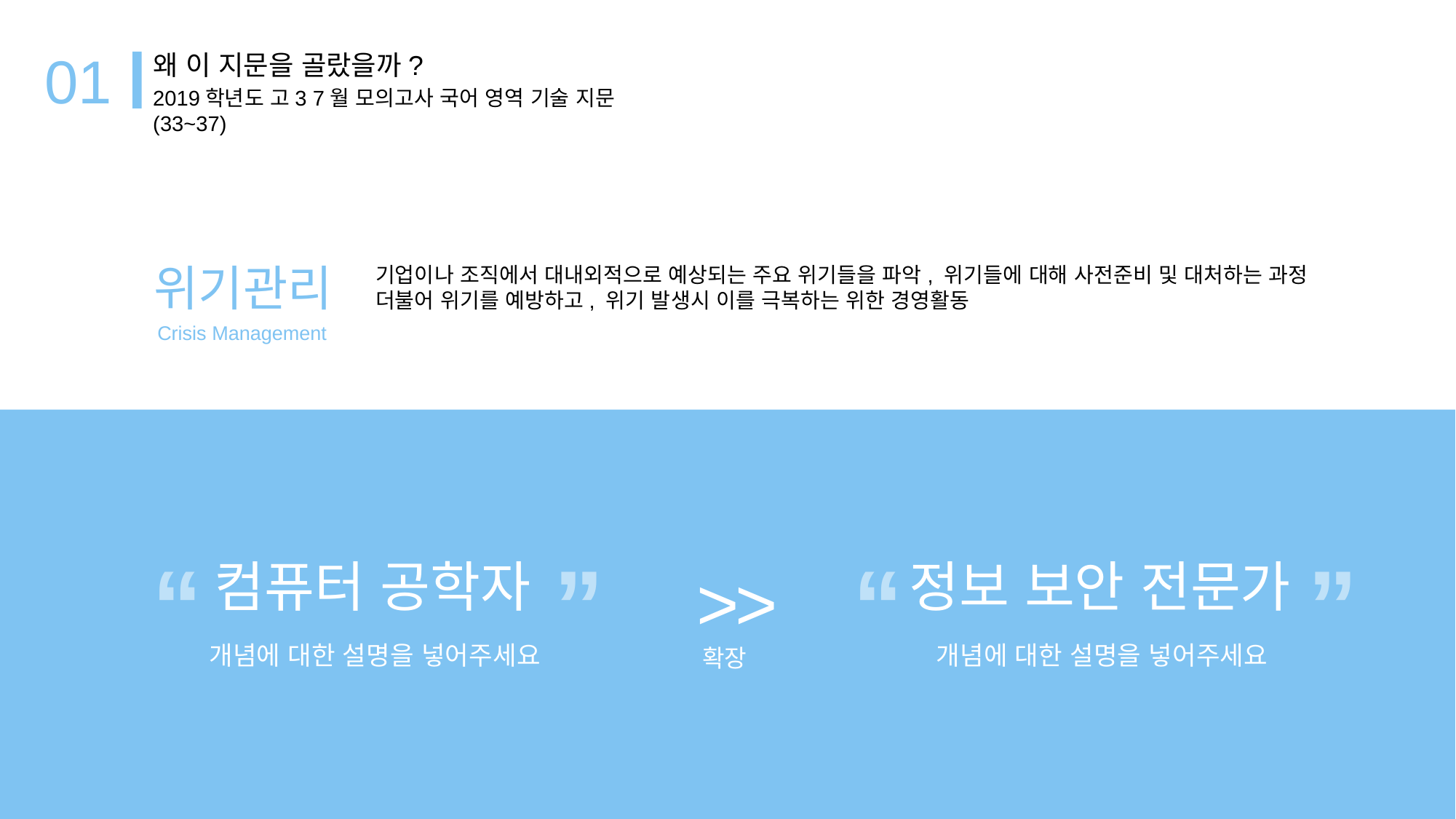

01
왜 이 지문을 골랐을까?

2019학년도 고3 7월 모의고사 국어 영역 기술 지문 (33~37)
위기관리
기업이나 조직에서 대내외적으로 예상되는 주요 위기들을 파악, 위기들에 대해 사전준비 및 대처하는 과정
더불어 위기를 예방하고, 위기 발생시 이를 극복하는 위한 경영활동
Crisis Management

“
”
컴퓨터 공학자
“
”
정보 보안 전문가
>>
개념에 대한 설명을 넣어주세요
개념에 대한 설명을 넣어주세요
확장